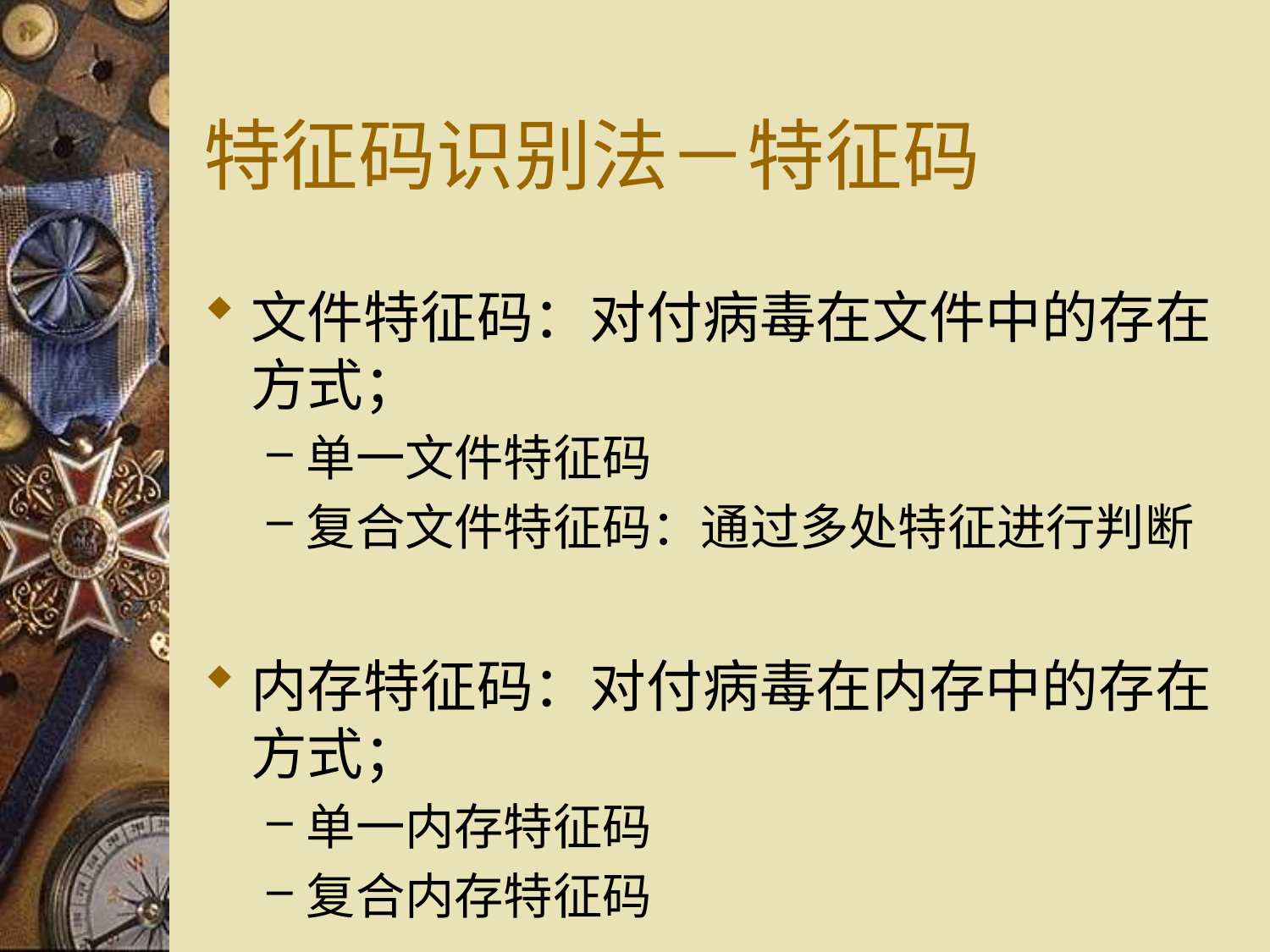

# 特征码识别法－特征码
文件特征码：对付病毒在文件中的存在方式；
单一文件特征码
复合文件特征码：通过多处特征进行判断

内存特征码：对付病毒在内存中的存在方式；
单一内存特征码
复合内存特征码